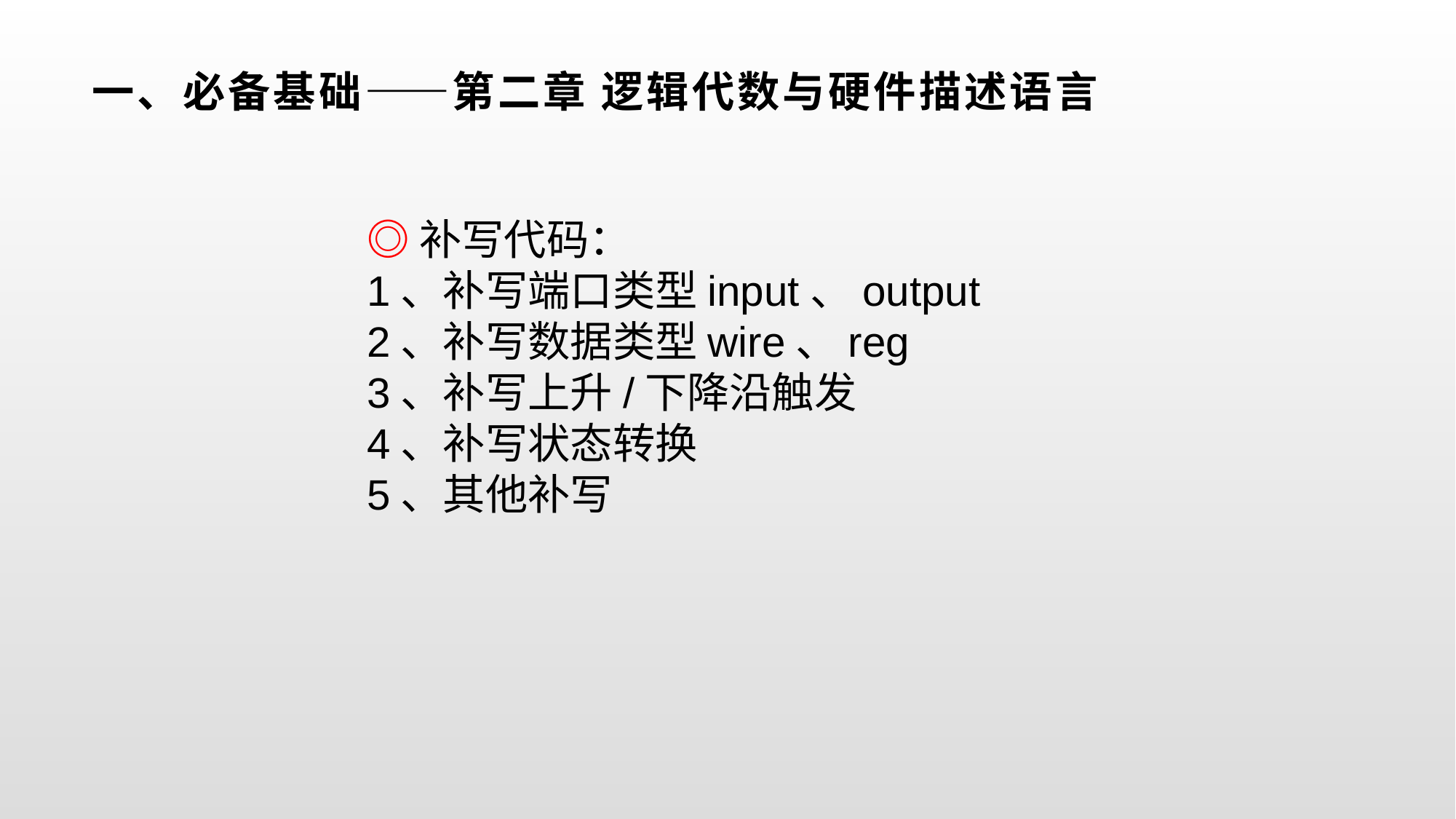

# 一、必备基础——第二章 逻辑代数与硬件描述语言

◎补写代码：
1、补写端口类型input、output
2、补写数据类型wire、reg
3、补写上升/下降沿触发
4、补写状态转换
5、其他补写